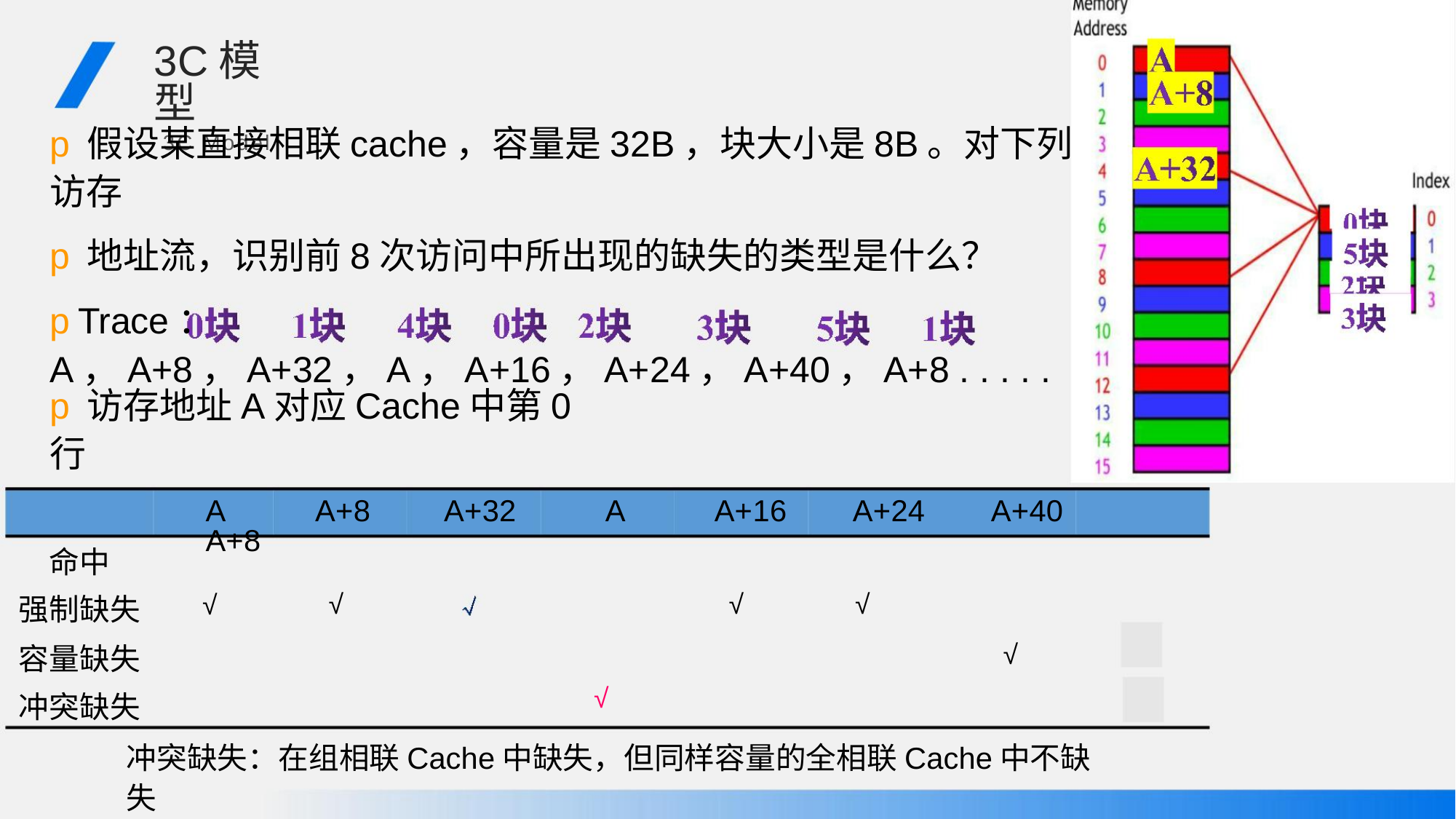

3C模型
3C Model
p假设某直接相联cache，容量是32B，块大小是8B。对下列访存
p地址流，识别前8次访问中所出现的缺失的类型是什么？
pTrace：A，A+8，A+32，A，A+16，A+24，A+40，A+8 . . . . .
p访存地址A对应Cache中第0行
A A+8 A+32 A A+16 A+24 A+40 A+8
命中
强制缺失
√
√
√
√
容量缺失
冲突缺失
√
√
冲突缺失：在组相联Cache中缺失，但同样容量的全相联Cache中不缺失
容量缺失：在组相联Cache中缺失，在同样容量的全相联Cache中也缺失